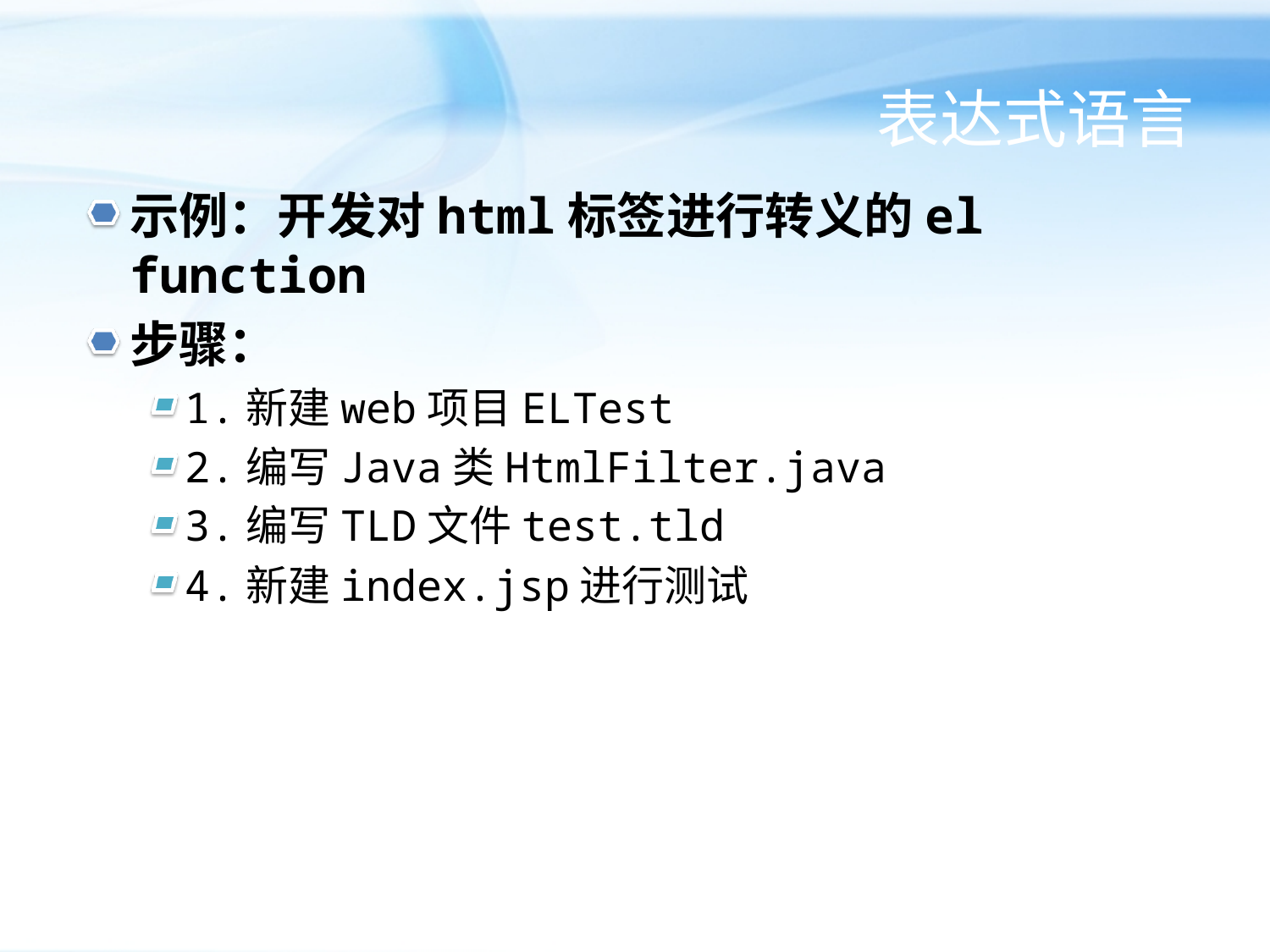

# 表达式语言
示例：开发对html标签进行转义的el function
步骤：
1.新建web项目ELTest
2.编写Java类HtmlFilter.java
3.编写TLD文件test.tld
4.新建index.jsp进行测试